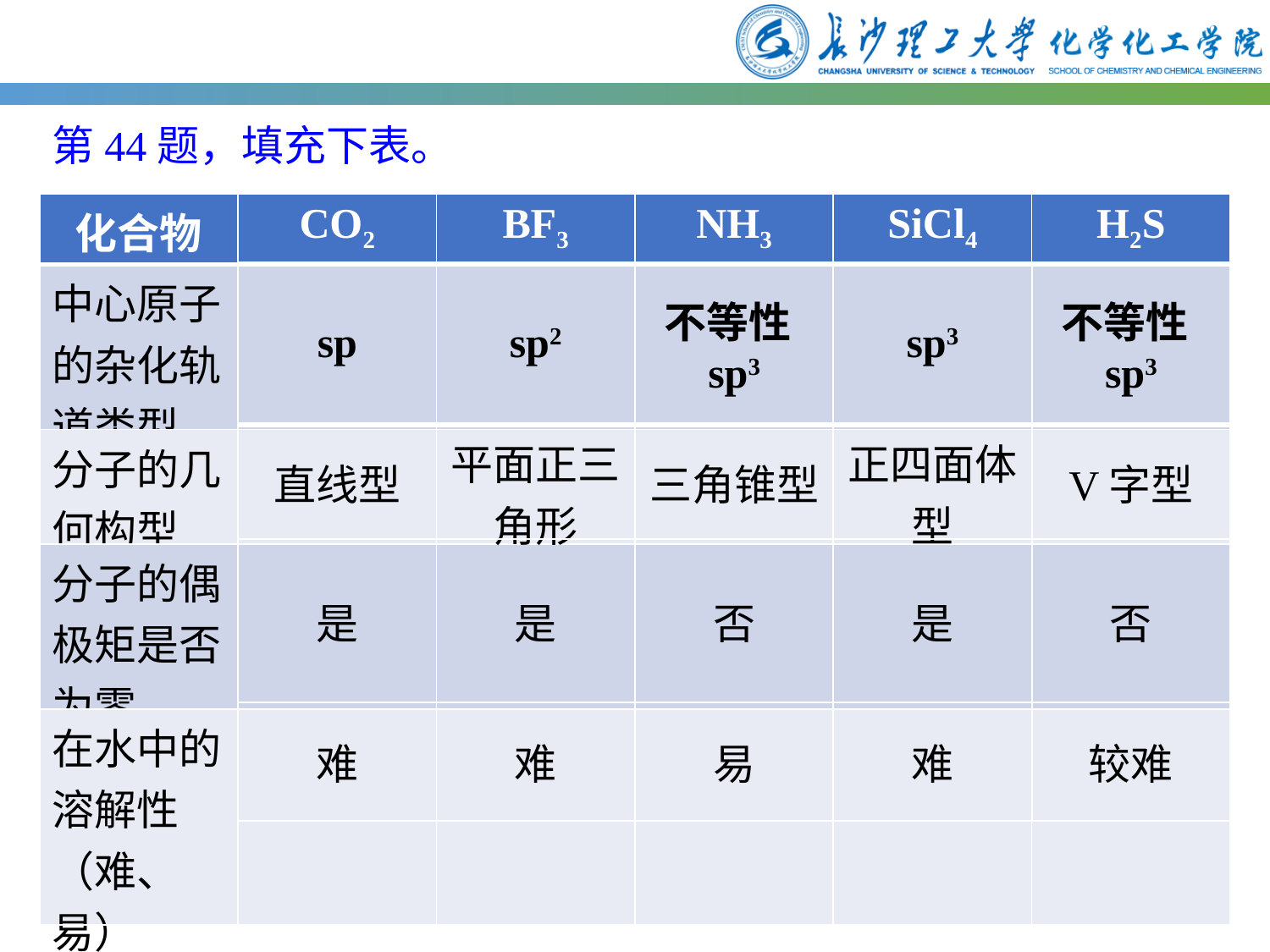

第44题，填充下表。
| 化合物 | CO2 | BF3 | NH3 | SiCl4 | H2S |
| --- | --- | --- | --- | --- | --- |
| 中心原子的杂化轨道类型 |  |  |  |  |  |
| 分子的几何构型 |  |  |  |  |  |
| 分子的偶极矩是否为零 |  |  |  |  |  |
| 在水中的溶解性（难、易） |  |  |  |  |  |
| sp | sp2 | 不等性sp3 | sp3 | 不等性sp3 |
| --- | --- | --- | --- | --- |
| 直线型 | 平面正三角形 | 三角锥型 | 正四面体型 | V字型 |
| 是 | 是 | 否 | 是 | 否 |
| 难 | 难 | 易 | 难 | 较难 |

55